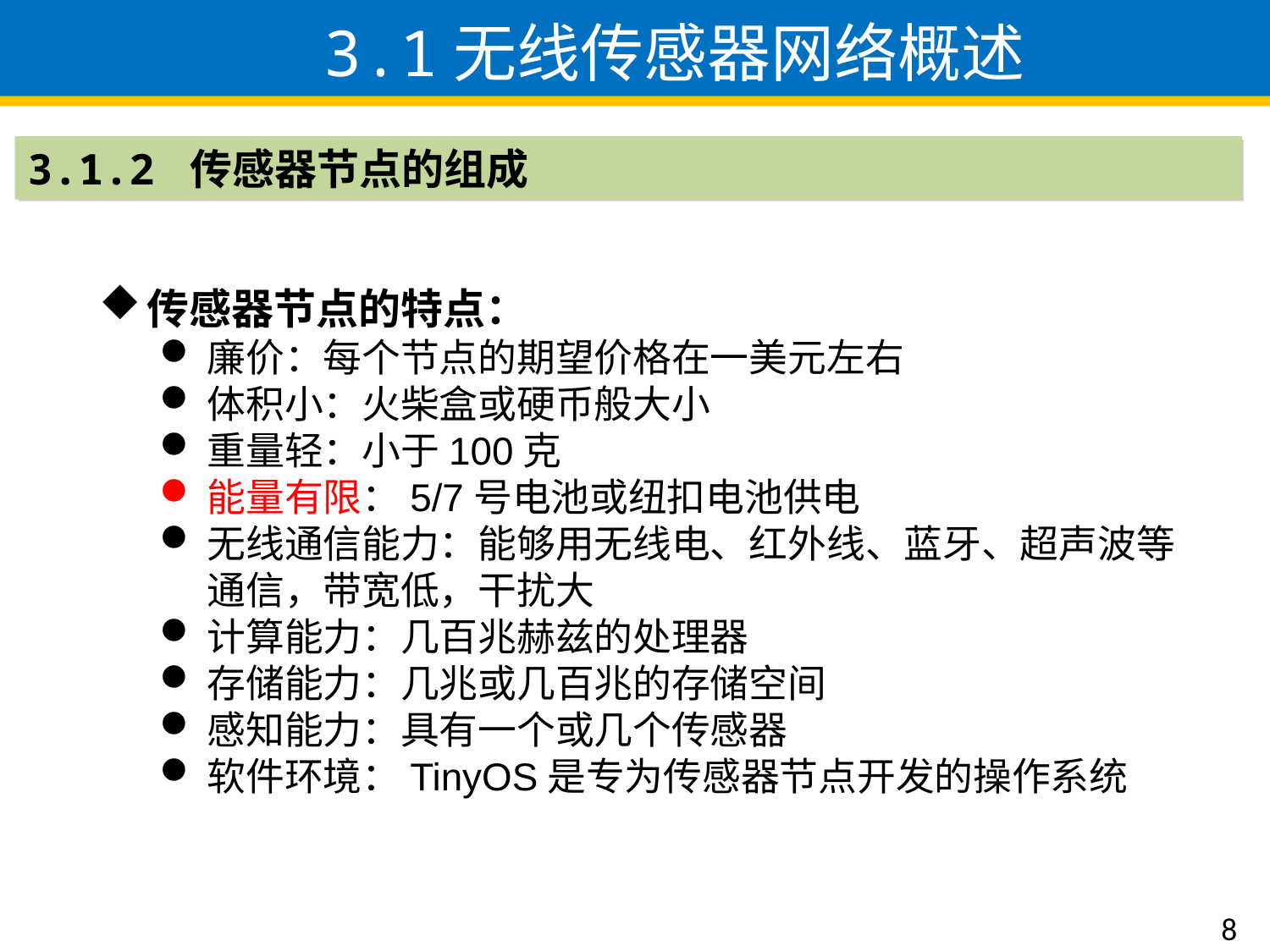

3.1无线传感器网络概述
3.1.2 传感器节点的组成
传感器节点的特点：
廉价：每个节点的期望价格在一美元左右
体积小：火柴盒或硬币般大小
重量轻：小于100克
能量有限：5/7号电池或纽扣电池供电
无线通信能力：能够用无线电、红外线、蓝牙、超声波等通信，带宽低，干扰大
计算能力：几百兆赫兹的处理器
存储能力：几兆或几百兆的存储空间
感知能力：具有一个或几个传感器
软件环境：TinyOS是专为传感器节点开发的操作系统
8